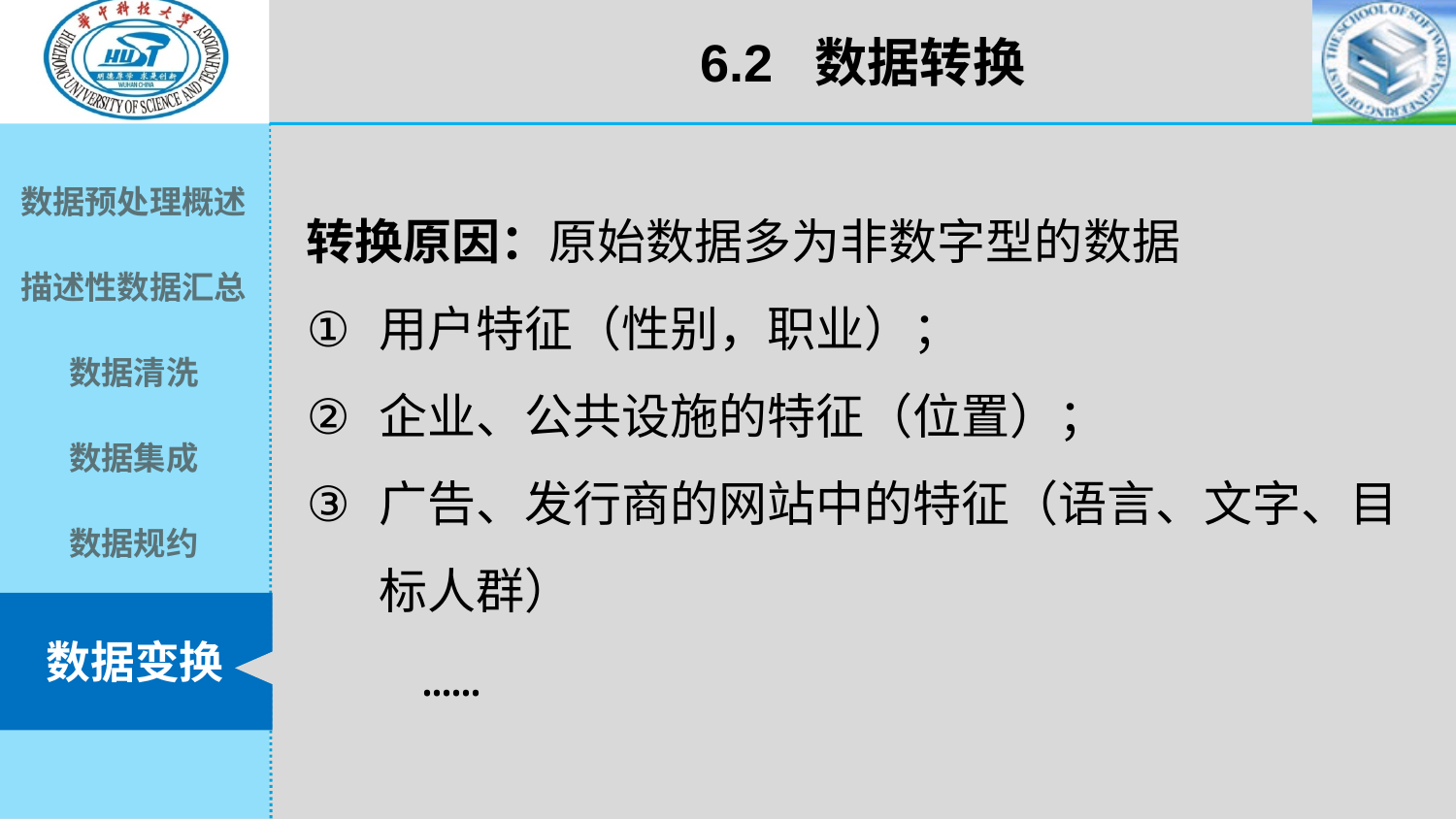

6.2  数据转换
转换原因：原始数据多为非数字型的数据
用户特征（性别，职业）；
企业、公共设施的特征（位置）；
广告、发行商的网站中的特征（语言、文字、目标人群）
    ……